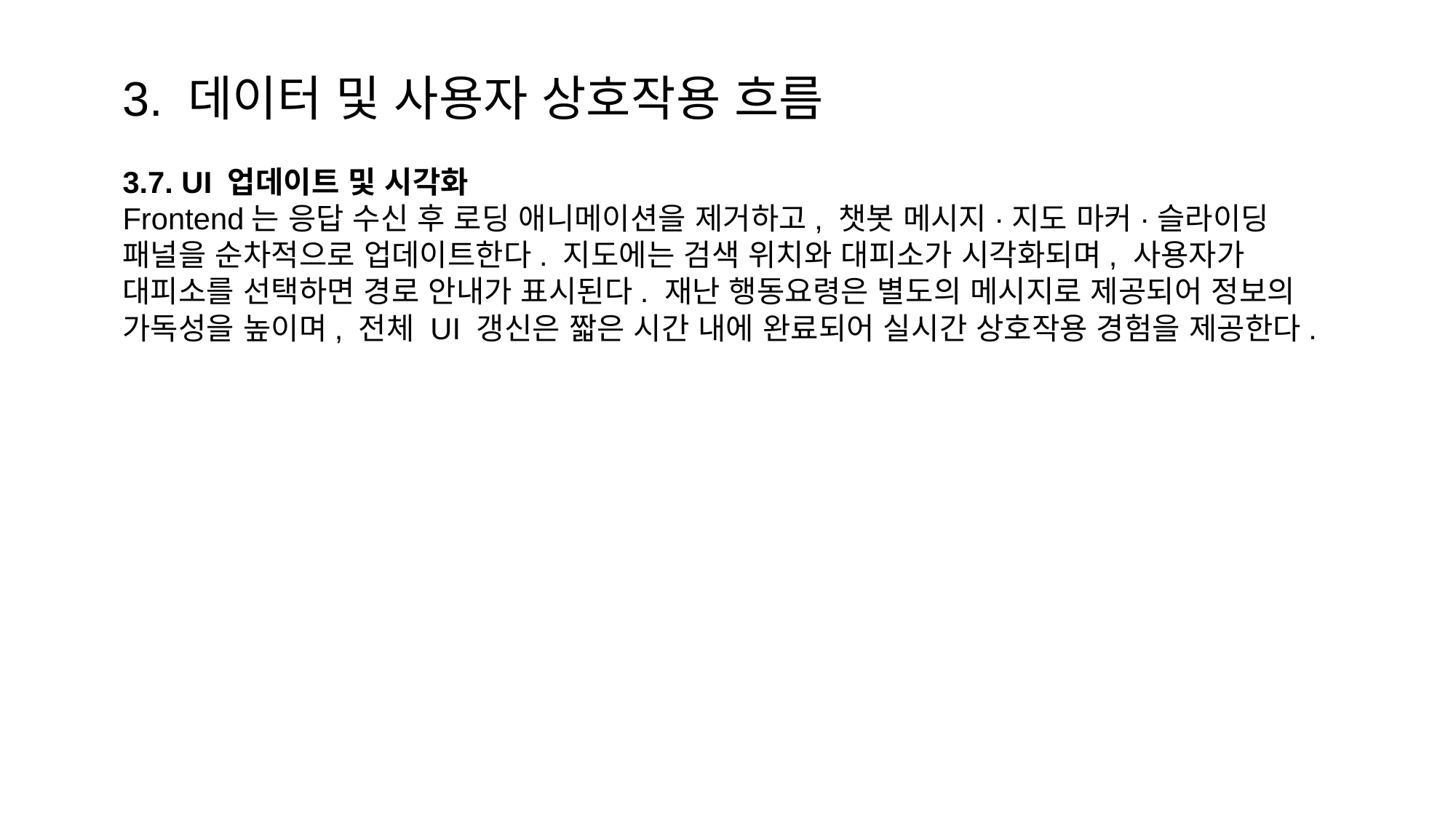

3. 데이터 및 사용자 상호작용 흐름

3.7. UI 업데이트 및 시각화
Frontend는 응답 수신 후 로딩 애니메이션을 제거하고, 챗봇 메시지·지도 마커·슬라이딩 패널을 순차적으로 업데이트한다. 지도에는 검색 위치와 대피소가 시각화되며, 사용자가 대피소를 선택하면 경로 안내가 표시된다. 재난 행동요령은 별도의 메시지로 제공되어 정보의 가독성을 높이며, 전체 UI 갱신은 짧은 시간 내에 완료되어 실시간 상호작용 경험을 제공한다.